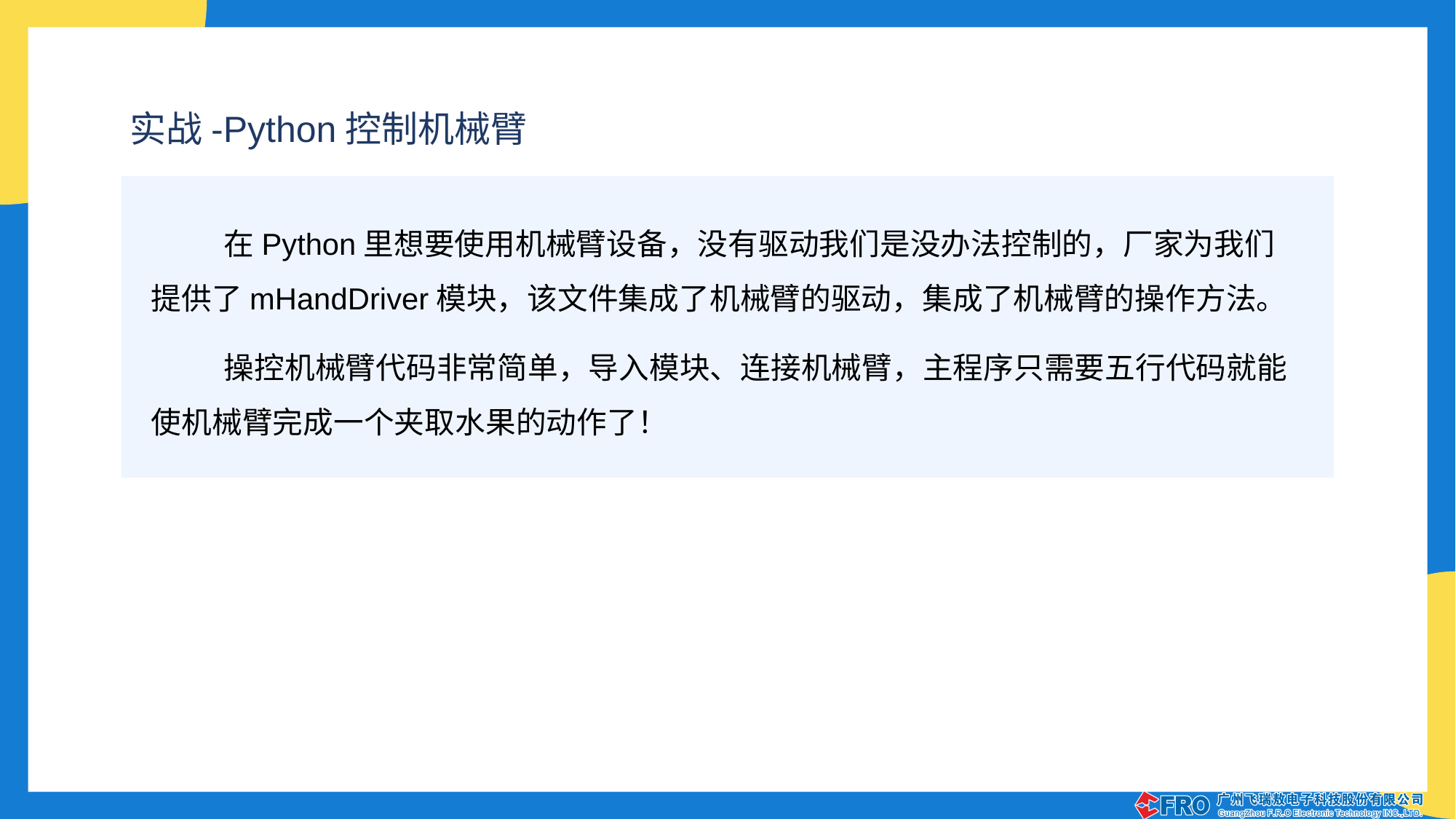

实战-Python控制机械臂
在Python里想要使用机械臂设备，没有驱动我们是没办法控制的，厂家为我们提供了mHandDriver模块，该文件集成了机械臂的驱动，集成了机械臂的操作方法。
操控机械臂代码非常简单，导入模块、连接机械臂，主程序只需要五行代码就能使机械臂完成一个夹取水果的动作了！